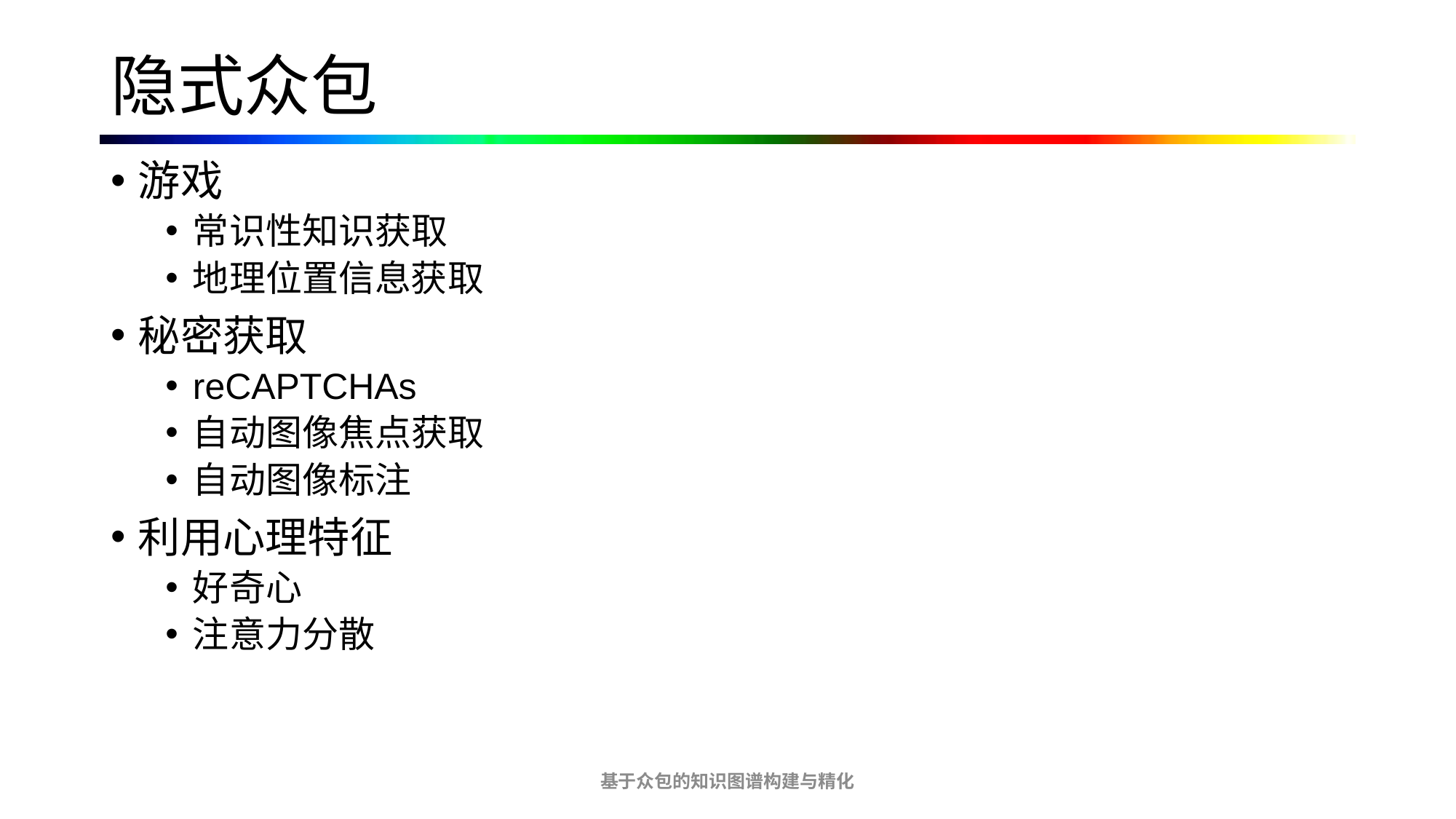

# 隐式众包
游戏
常识性知识获取
地理位置信息获取
秘密获取
reCAPTCHAs
自动图像焦点获取
自动图像标注
利用心理特征
好奇心
注意力分散

基于众包的知识图谱构建与精化
35